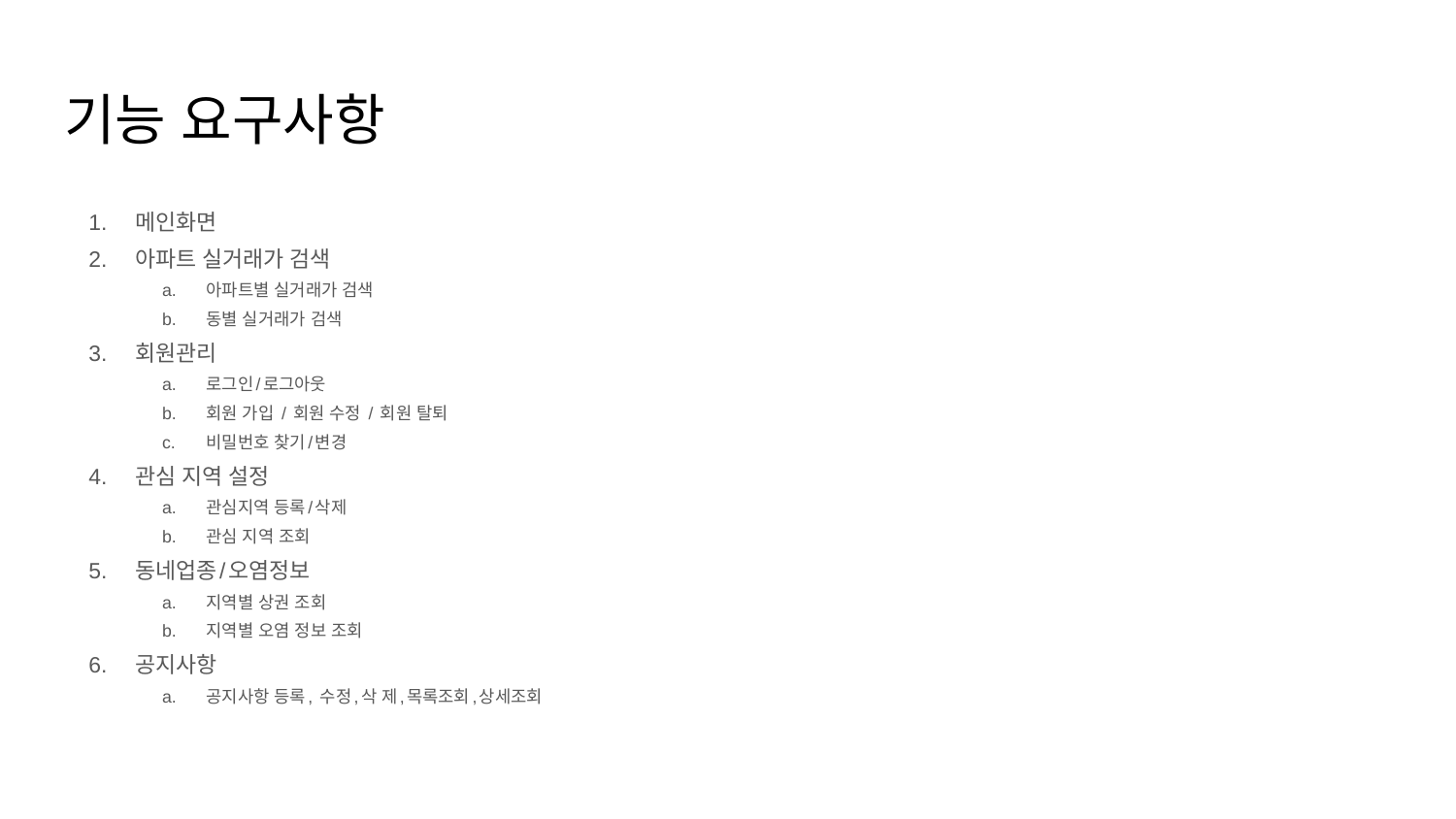

# 기능 요구사항
메인화면
아파트 실거래가 검색
아파트별 실거래가 검색
동별 실거래가 검색
회원관리
로그인/로그아웃
회원 가입 / 회원 수정 / 회원 탈퇴
비밀번호 찾기/변경
관심 지역 설정
관심지역 등록/삭제
관심 지역 조회
동네업종/오염정보
지역별 상권 조회
지역별 오염 정보 조회
공지사항
공지사항 등록, 수정,삭 제,목록조회,상세조회